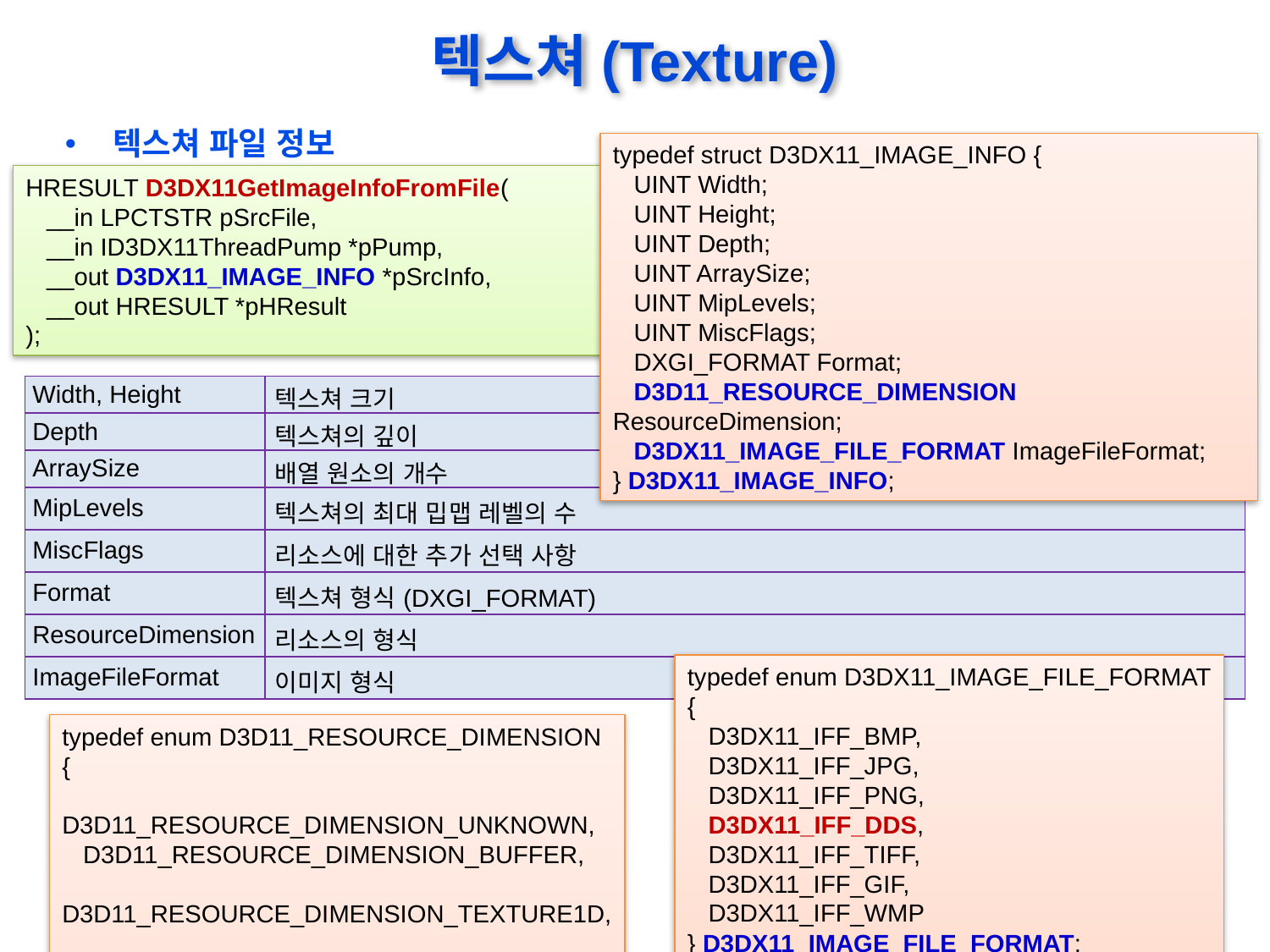

# 텍스쳐(Texture)
텍스쳐 파일 정보

typedef struct D3DX11_IMAGE_INFO {
   UINT Width;
   UINT Height;
   UINT Depth;
   UINT ArraySize;
   UINT MipLevels;
   UINT MiscFlags;
   DXGI_FORMAT Format;
   D3D11_RESOURCE_DIMENSION ResourceDimension;
   D3DX11_IMAGE_FILE_FORMAT ImageFileFormat;
} D3DX11_IMAGE_INFO;
HRESULT D3DX11GetImageInfoFromFile(
   __in LPCTSTR pSrcFile,
   __in ID3DX11ThreadPump *pPump,
   __out D3DX11_IMAGE_INFO *pSrcInfo,
   __out HRESULT *pHResult
);
| Width, Height | 텍스쳐 크기 |
| --- | --- |
| Depth | 텍스쳐의 깊이 |
| ArraySize | 배열 원소의 개수 |
| MipLevels | 텍스쳐의 최대 밉맵 레벨의 수 |
| MiscFlags | 리소스에 대한 추가 선택 사항 |
| Format | 텍스쳐 형식(DXGI\_FORMAT) |
| ResourceDimension | 리소스의 형식 |
| ImageFileFormat | 이미지 형식 |
typedef enum D3DX11_IMAGE_FILE_FORMAT {
   D3DX11_IFF_BMP,
   D3DX11_IFF_JPG,
   D3DX11_IFF_PNG,
   D3DX11_IFF_DDS,
   D3DX11_IFF_TIFF,
   D3DX11_IFF_GIF,
   D3DX11_IFF_WMP
} D3DX11_IMAGE_FILE_FORMAT;
typedef enum D3D11_RESOURCE_DIMENSION {
   D3D11_RESOURCE_DIMENSION_UNKNOWN,
   D3D11_RESOURCE_DIMENSION_BUFFER,
   D3D11_RESOURCE_DIMENSION_TEXTURE1D,
   D3D11_RESOURCE_DIMENSION_TEXTURE2D,
   D3D11_RESOURCE_DIMENSION_TEXTURE3D
} D3D11_RESOURCE_DIMENSION;